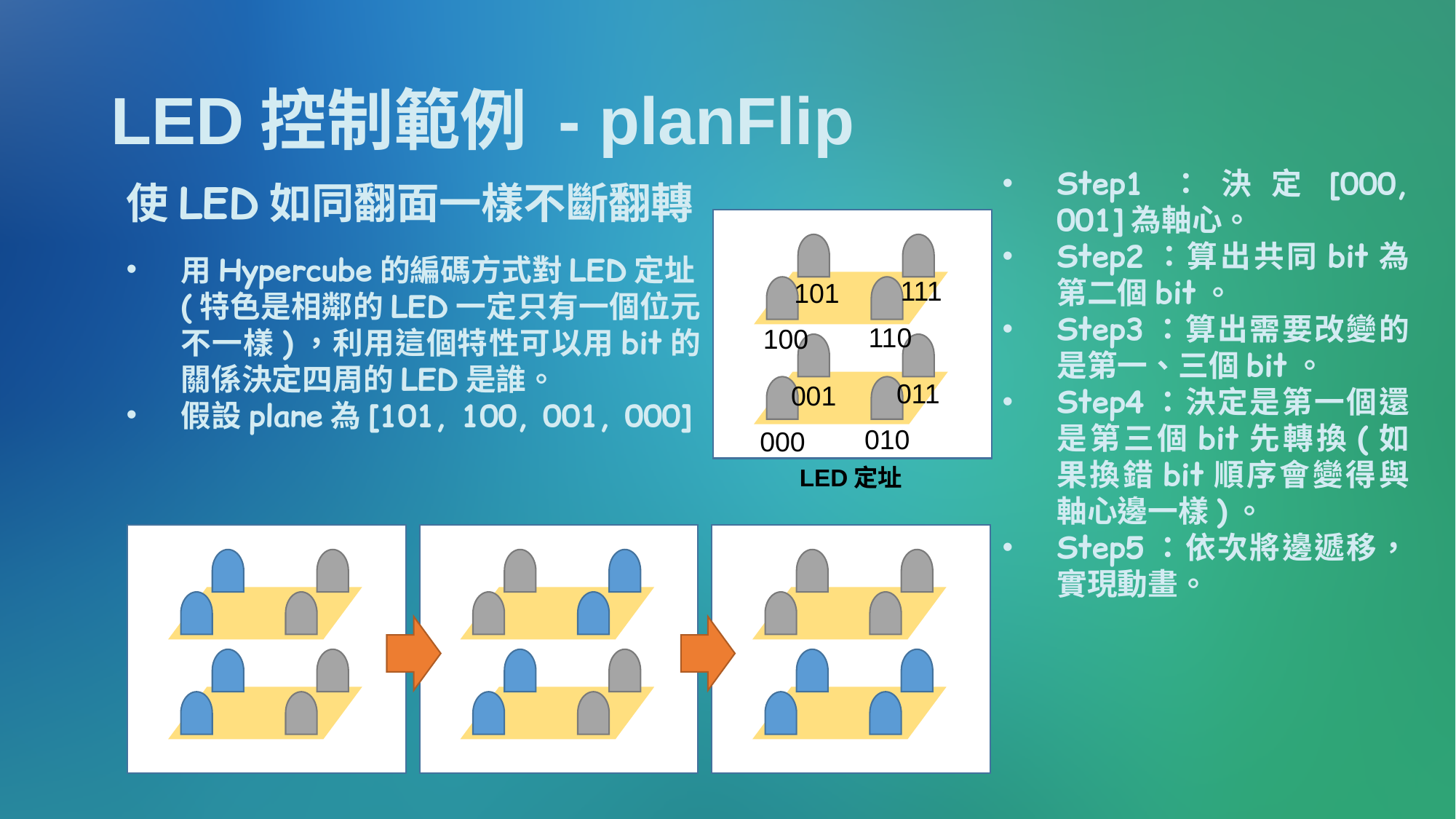

# LED控制範例 - planFlip
Step1：決定[000, 001]為軸心。
Step2：算出共同bit為第二個bit。
Step3：算出需要改變的是第一、三個bit。
Step4：決定是第一個還是第三個bit先轉換(如果換錯bit順序會變得與軸心邊一樣)。
Step5：依次將邊遞移，實現動畫。

使LED如同翻面一樣不斷翻轉

111
101
110
100
011
001
010
000
用Hypercube的編碼方式對LED定址(特色是相鄰的LED一定只有一個位元不一樣)，利用這個特性可以用bit的關係決定四周的LED是誰。
假設plane為[101, 100, 001, 000]
LED定址